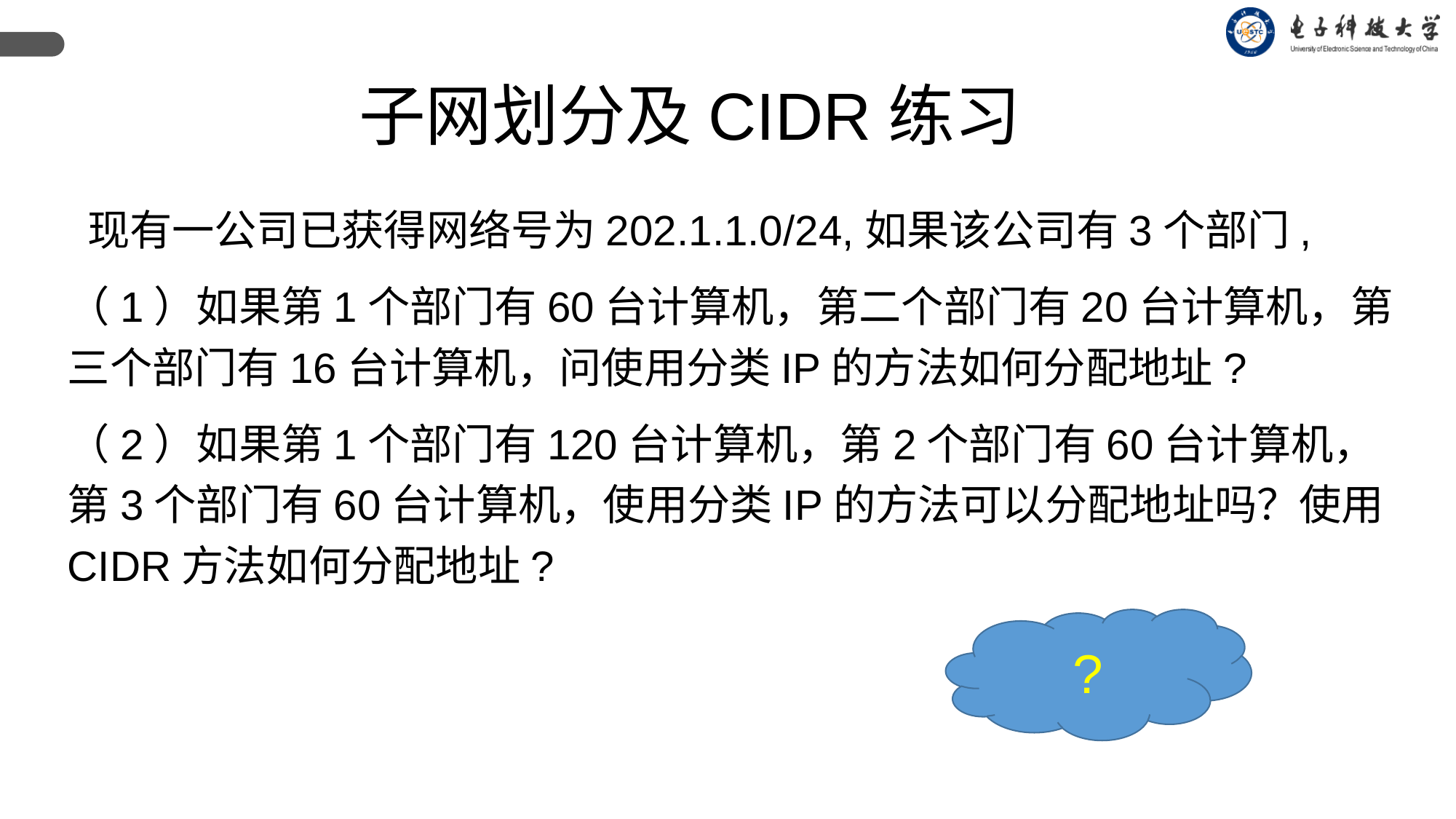

子网划分及CIDR练习
 现有一公司已获得网络号为202.1.1.0/24,如果该公司有3个部门,
（1）如果第1个部门有60台计算机，第二个部门有20台计算机，第三个部门有16台计算机，问使用分类IP的方法如何分配地址?
（2）如果第1个部门有120台计算机，第2个部门有60台计算机，第3个部门有60台计算机，使用分类IP的方法可以分配地址吗？使用CIDR方法如何分配地址?
?